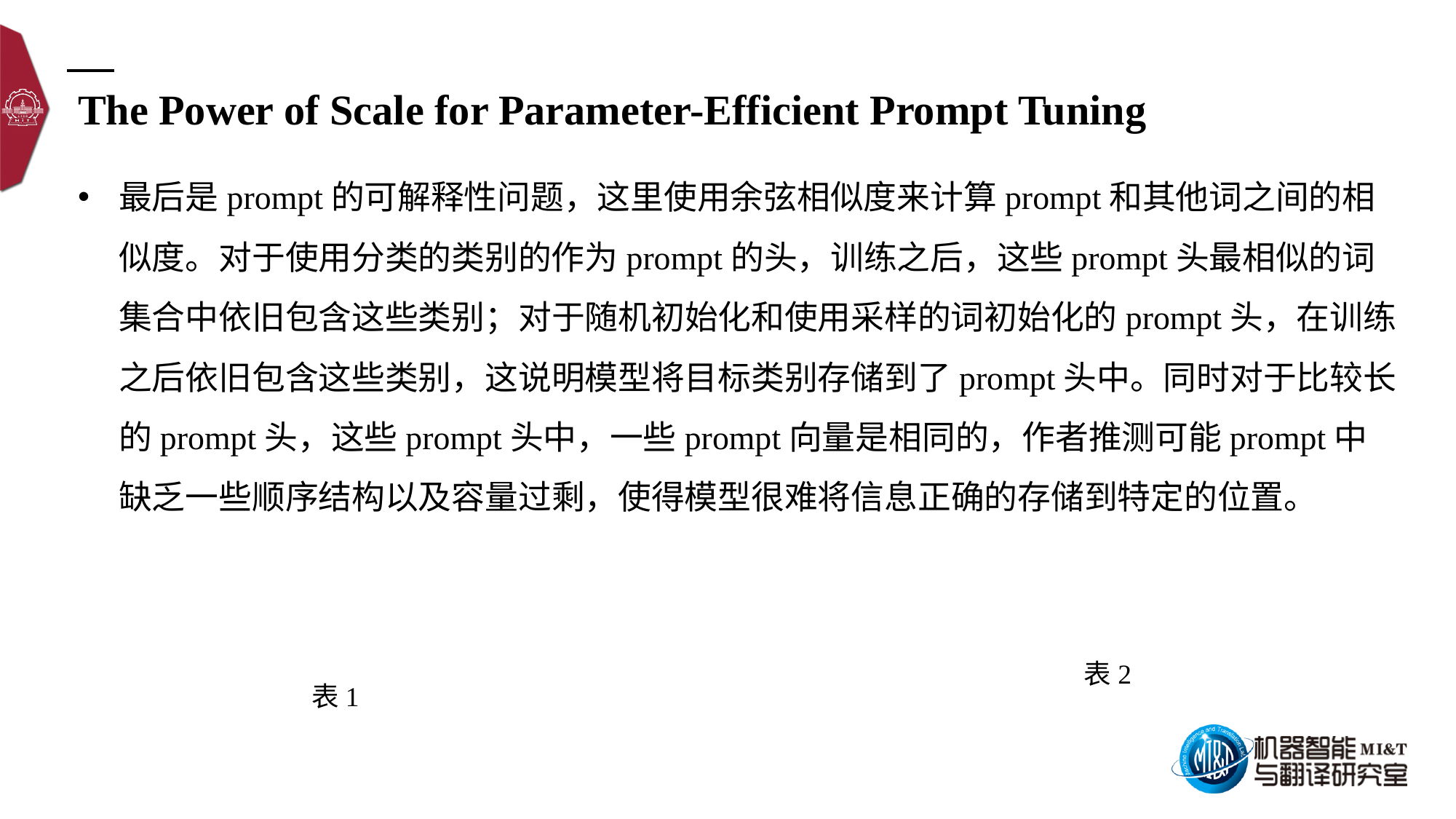

The Power of Scale for Parameter-Efficient Prompt Tuning
最后是prompt的可解释性问题，这里使用余弦相似度来计算prompt和其他词之间的相似度。对于使用分类的类别的作为prompt的头，训练之后，这些prompt头最相似的词集合中依旧包含这些类别；对于随机初始化和使用采样的词初始化的prompt头，在训练之后依旧包含这些类别，这说明模型将目标类别存储到了prompt头中。同时对于比较长的prompt头，这些prompt头中，一些prompt向量是相同的，作者推测可能prompt中缺乏一些顺序结构以及容量过剩，使得模型很难将信息正确的存储到特定的位置。
表2
表1